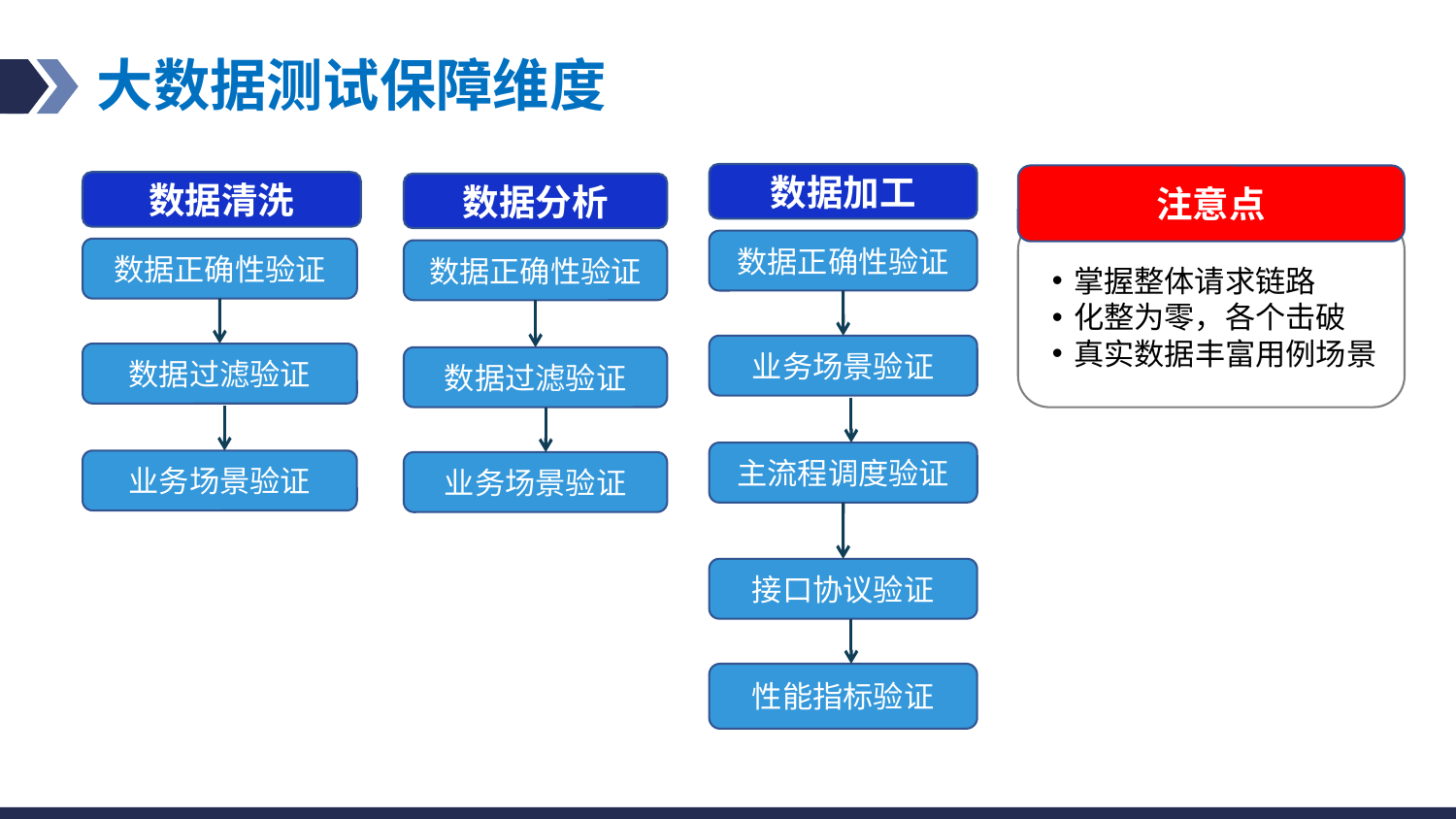

# 大数据测试保障维度
数据加工
注意点
掌握整体请求链路
化整为零，各个击破
真实数据丰富用例场景

数据清洗
数据分析
数据正确性验证
数据正确性验证
数据正确性验证
业务场景验证
数据过滤验证
数据过滤验证
主流程调度验证
业务场景验证
业务场景验证
接口协议验证
性能指标验证